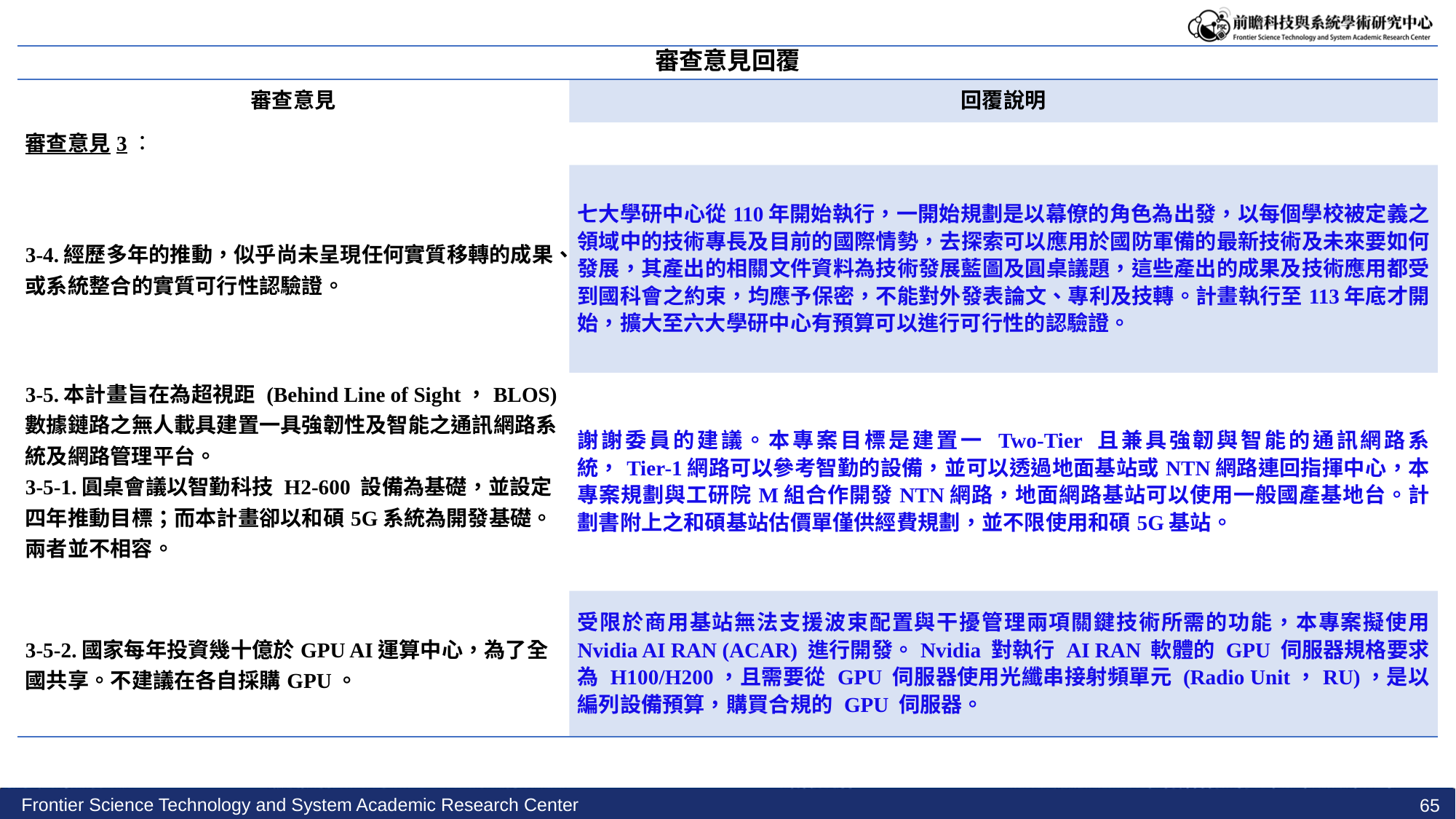

| 審查意見回覆 |  |
| --- | --- |
| 審查意見 | 回覆說明 |
| 審查意見3： |  |
| 3-4.經歷多年的推動，似乎尚未呈現任何實質移轉的成果、或系統整合的實質可行性認驗證。 | 七大學研中心從110年開始執行，一開始規劃是以幕僚的角色為出發，以每個學校被定義之領域中的技術專長及目前的國際情勢，去探索可以應用於國防軍備的最新技術及未來要如何發展，其產出的相關文件資料為技術發展藍圖及圓桌議題，這些產出的成果及技術應用都受到國科會之約束，均應予保密，不能對外發表論文、專利及技轉。計畫執行至113年底才開始，擴大至六大學研中心有預算可以進行可行性的認驗證。 |
| 3-5.本計畫旨在為超視距 (Behind Line of Sight，BLOS) 數據鏈路之無人載具建置一具強韌性及智能之通訊網路系統及網路管理平台。 3-5-1.圓桌會議以智勤科技 H2-600 設備為基礎，並設定四年推動目標；而本計畫卻以和碩5G系統為開發基礎。兩者並不相容。 | 謝謝委員的建議。本專案目標是建置一 Two-Tier 且兼具強韌與智能的通訊網路系統，Tier-1網路可以參考智勤的設備，並可以透過地面基站或NTN網路連回指揮中心，本專案規劃與工研院M組合作開發NTN網路，地面網路基站可以使用一般國產基地台。計劃書附上之和碩基站估價單僅供經費規劃，並不限使用和碩5G基站。 |
| 3-5-2.國家每年投資幾十億於GPU AI運算中心，為了全國共享。不建議在各自採購GPU。 | 受限於商用基站無法支援波束配置與干擾管理兩項關鍵技術所需的功能，本專案擬使用 Nvidia AI RAN (ACAR) 進行開發。Nvidia 對執行 AI RAN 軟體的 GPU 伺服器規格要求為 H100/H200，且需要從 GPU 伺服器使用光纖串接射頻單元 (Radio Unit，RU)，是以編列設備預算，購買合規的 GPU 伺服器。 |